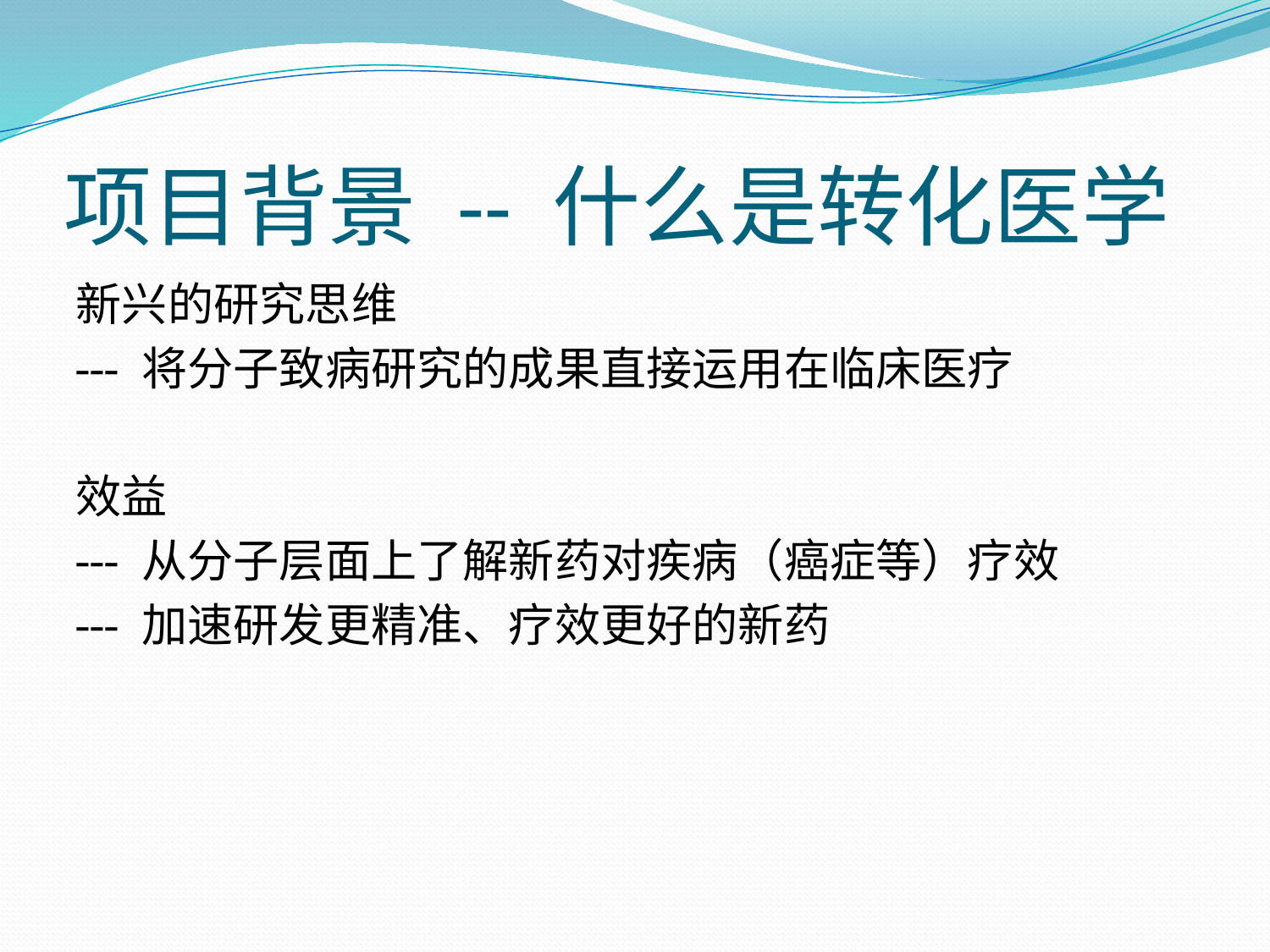

# 项目背景 -- 什么是转化医学
新兴的研究思维
--- 将分子致病研究的成果直接运用在临床医疗

效益
--- 从分子层面上了解新药对疾病（癌症等）疗效
--- 加速研发更精准、疗效更好的新药